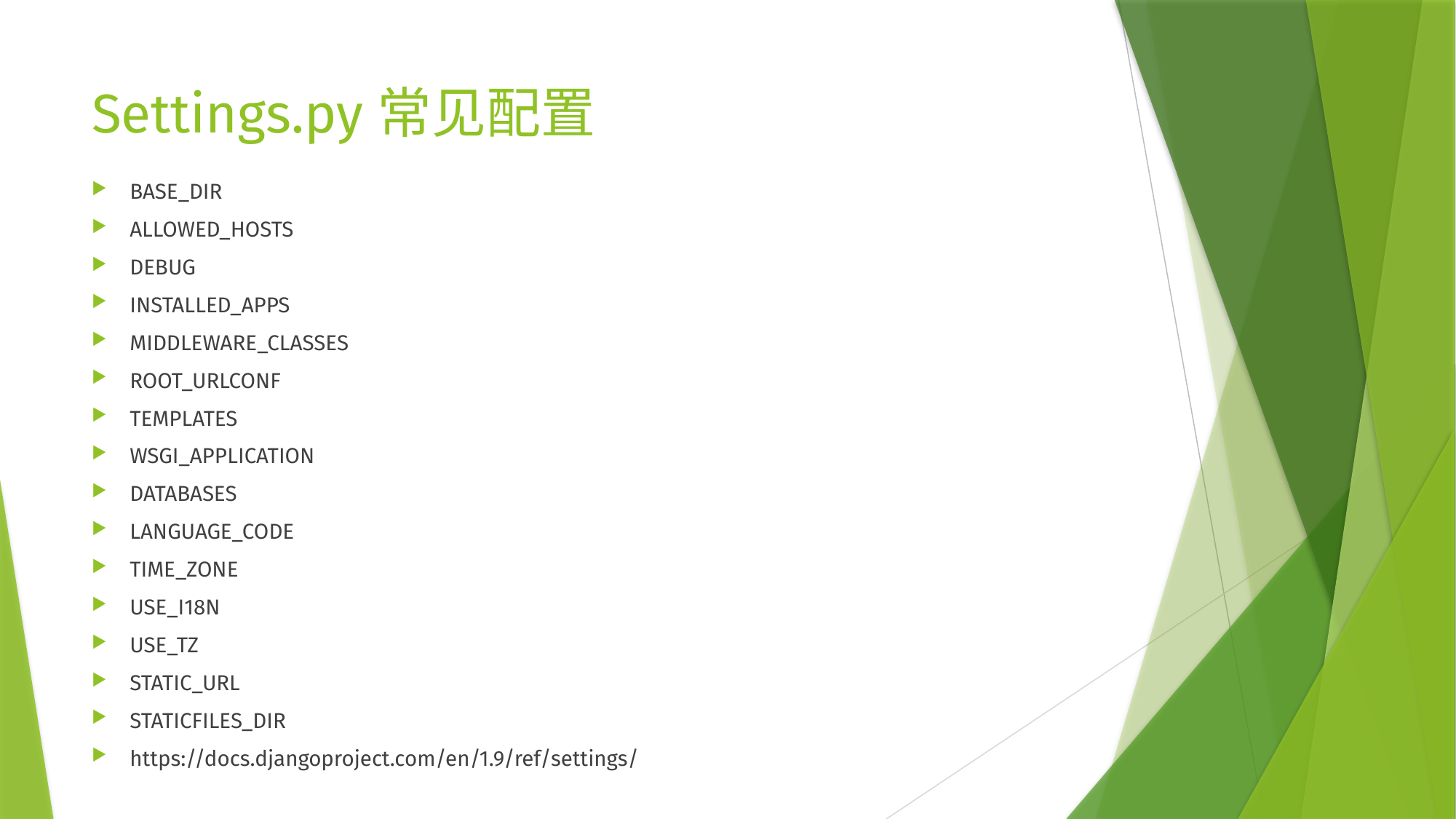

# Settings.py常见配置
BASE_DIR
ALLOWED_HOSTS
DEBUG
INSTALLED_APPS
MIDDLEWARE_CLASSES
ROOT_URLCONF
TEMPLATES
WSGI_APPLICATION
DATABASES
LANGUAGE_CODE
TIME_ZONE
USE_I18N
USE_TZ
STATIC_URL
STATICFILES_DIR
https://docs.djangoproject.com/en/1.9/ref/settings/